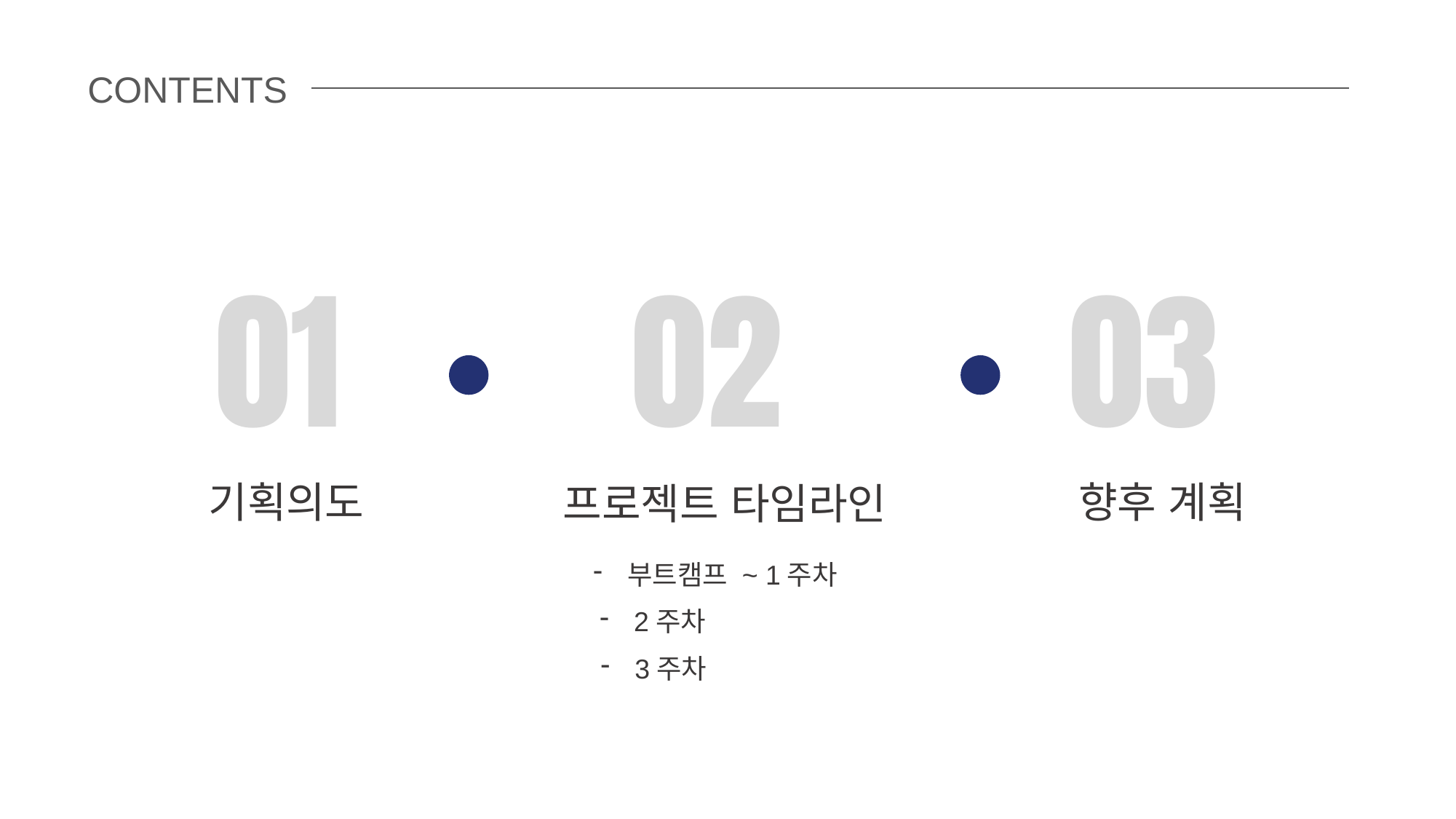

CONTENTS
01
02
03

기획의도
향후 계획
프로젝트 타임라인
부트캠프 ~ 1주차
2주차
3주차